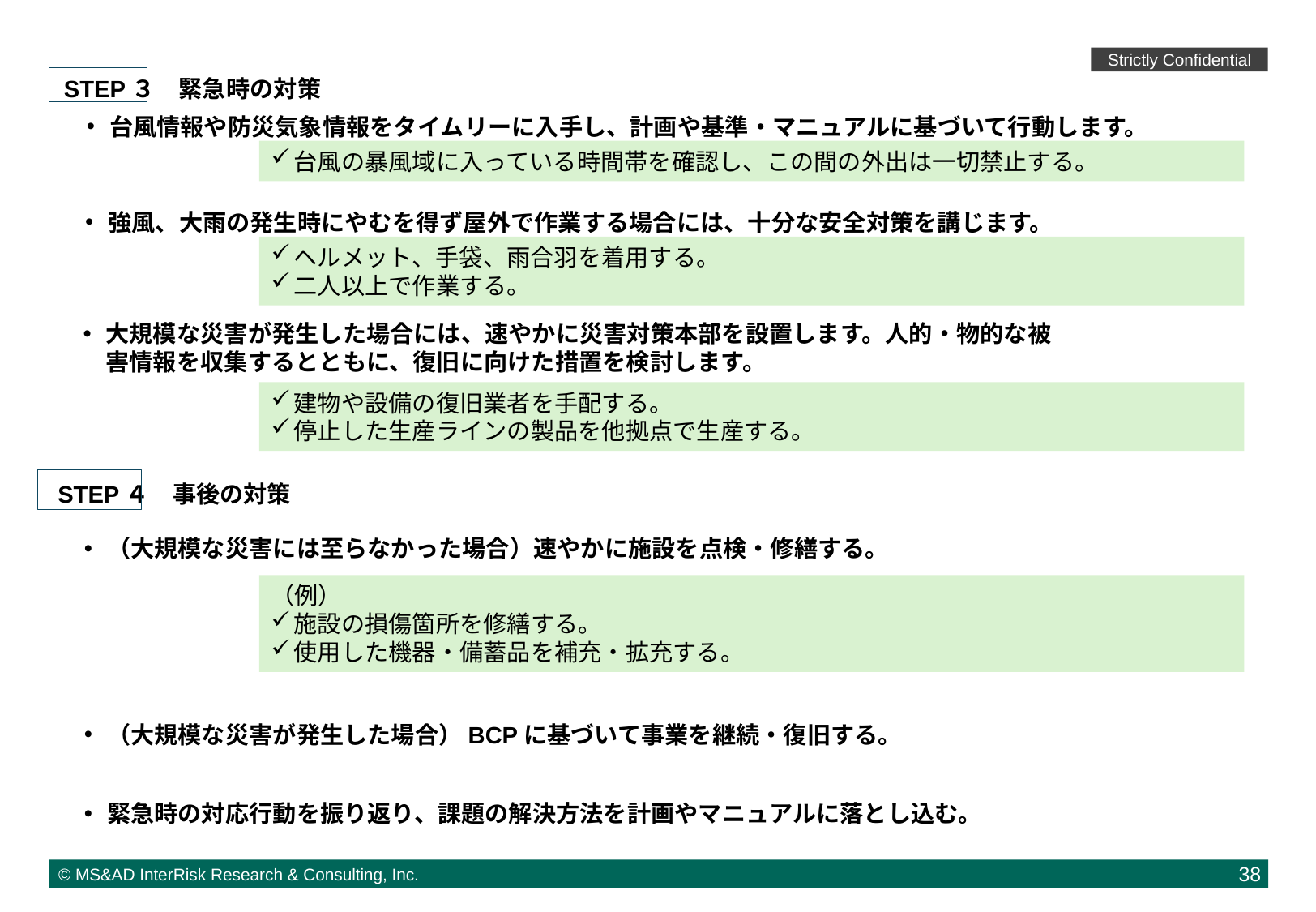

STEP３　緊急時の対策
台風情報や防災気象情報をタイムリーに入手し、計画や基準・マニュアルに基づいて行動します。
台風の暴風域に入っている時間帯を確認し、この間の外出は一切禁止する。
強風、大雨の発生時にやむを得ず屋外で作業する場合には、十分な安全対策を講じます。
ヘルメット、手袋、雨合羽を着用する。
二人以上で作業する。
大規模な災害が発生した場合には、速やかに災害対策本部を設置します。人的・物的な被害情報を収集するとともに、復旧に向けた措置を検討します。
建物や設備の復旧業者を手配する。
停止した生産ラインの製品を他拠点で生産する。

　STEP４　事後の対策
（大規模な災害には至らなかった場合）速やかに施設を点検・修繕する。
（例）
施設の損傷箇所を修繕する。
使用した機器・備蓄品を補充・拡充する。
（大規模な災害が発生した場合）BCPに基づいて事業を継続・復旧する。
緊急時の対応行動を振り返り、課題の解決方法を計画やマニュアルに落とし込む。
38